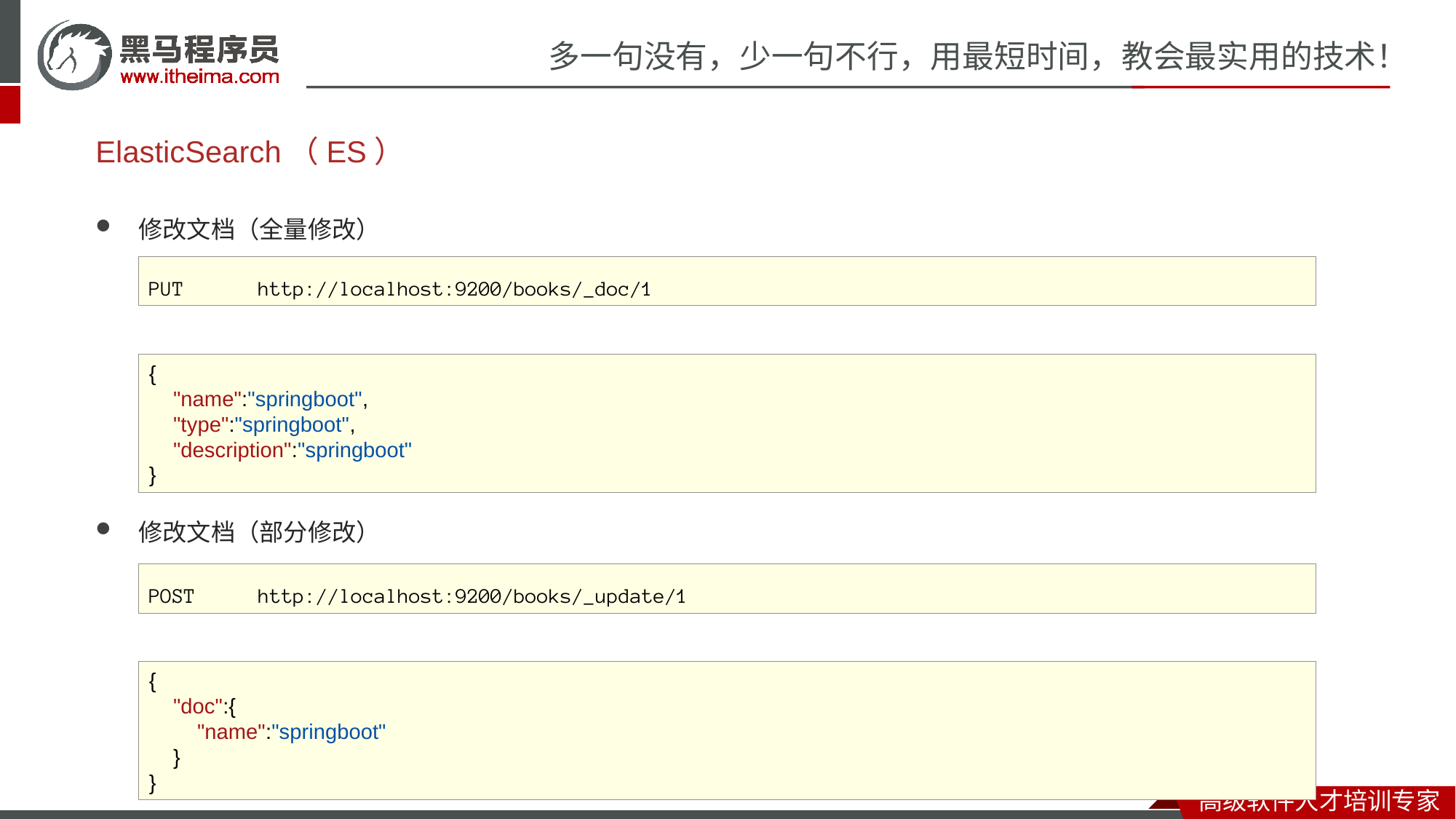

# ElasticSearch（ES）
修改文档（全量修改）

修改文档（部分修改）

PUT	http://localhost:9200/books/_doc/1
{
    "name":"springboot",
    "type":"springboot",
    "description":"springboot"
}
POST	http://localhost:9200/books/_update/1
{
    "doc":{
        "name":"springboot"
    }
}